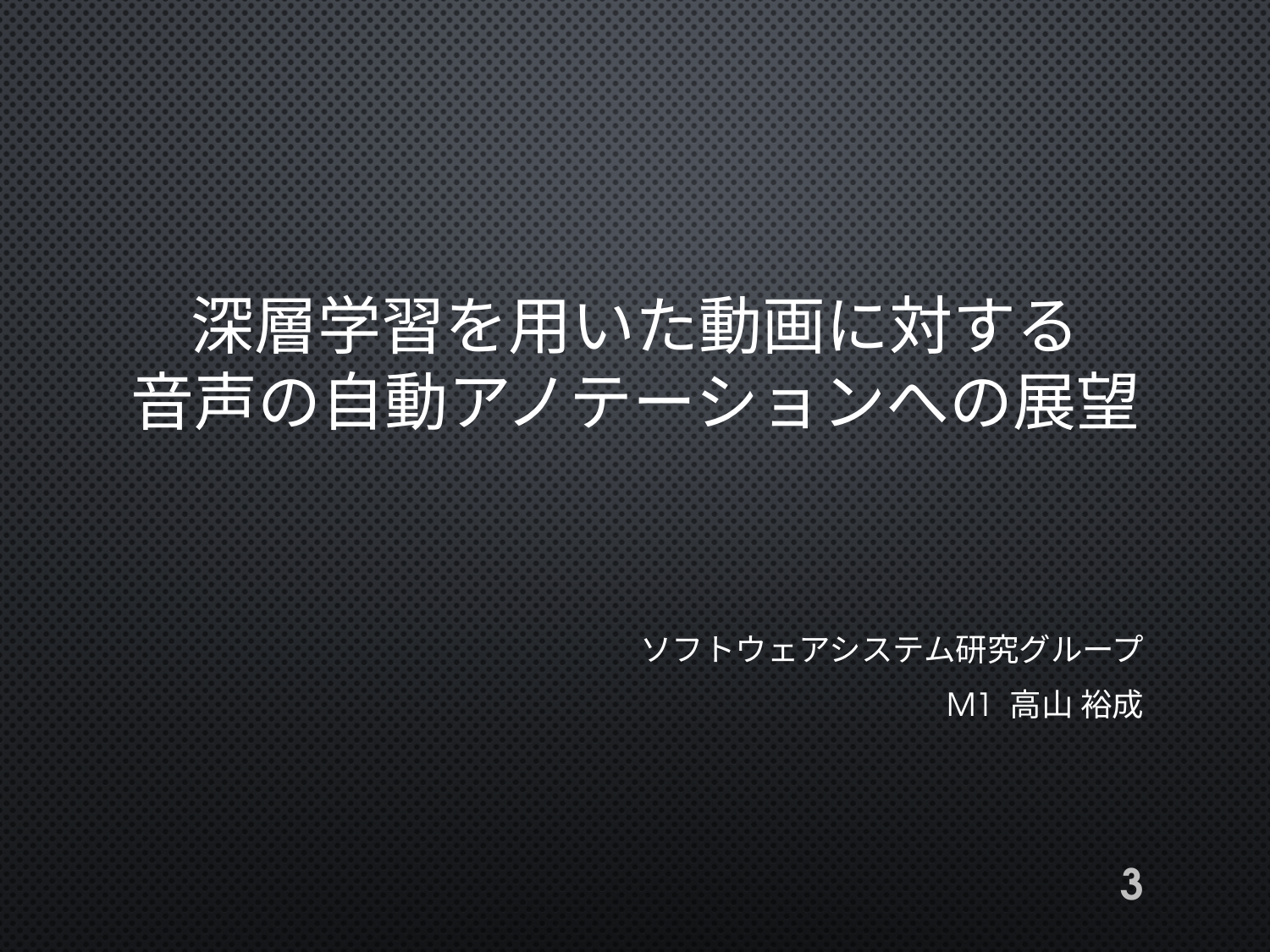

# 深層学習を用いた動画に対する 音声の自動アノテーションへの展望
ソフトウェアシステム研究グループ
M1 高山 裕成
3